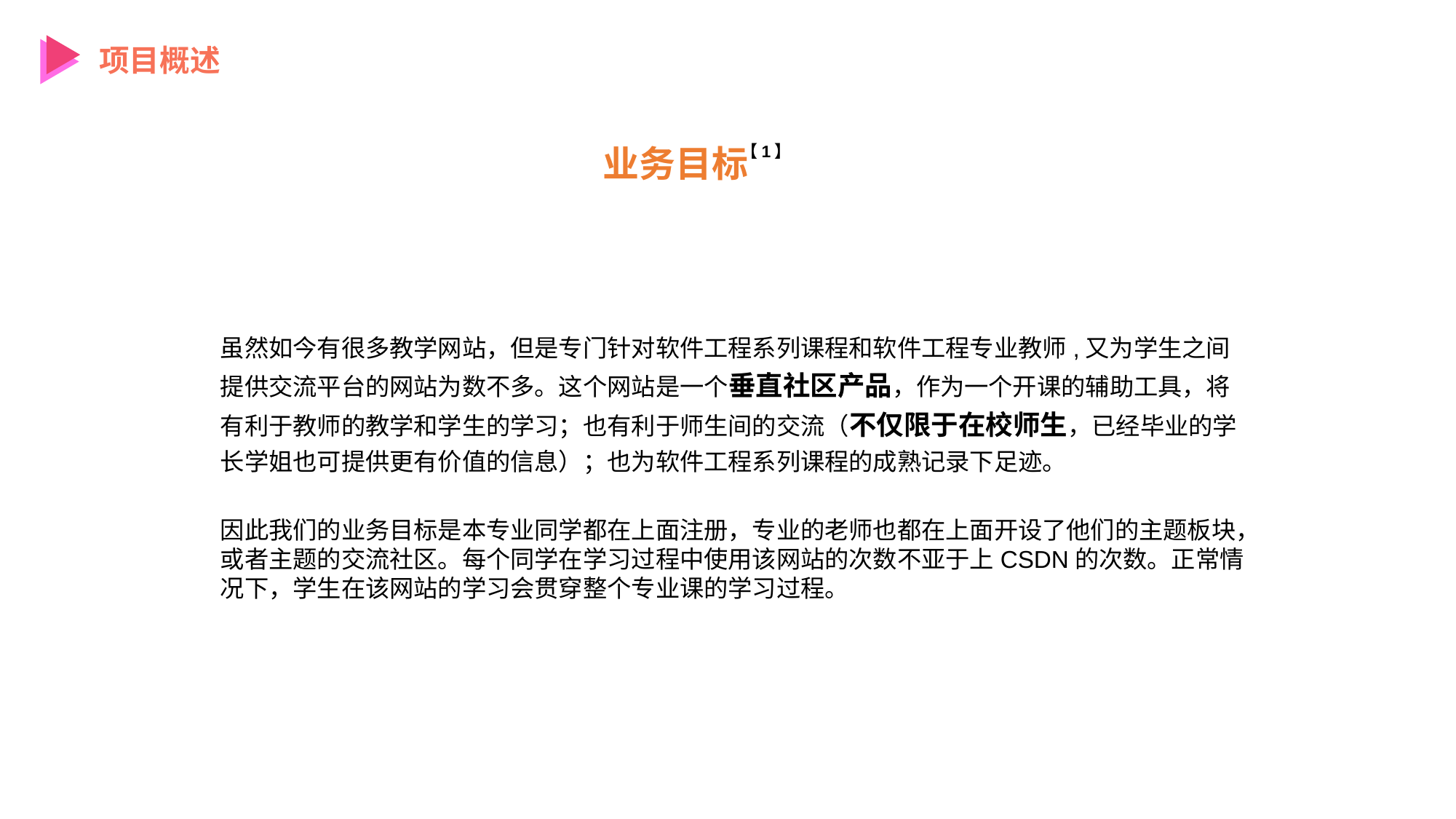

项目概述
业务目标
【1】
虽然如今有很多教学网站，但是专门针对软件工程系列课程和软件工程专业教师,又为学生之间提供交流平台的网站为数不多。这个网站是一个垂直社区产品，作为一个开课的辅助工具，将有利于教师的教学和学生的学习；也有利于师生间的交流（不仅限于在校师生，已经毕业的学长学姐也可提供更有价值的信息）；也为软件工程系列课程的成熟记录下足迹。

因此我们的业务目标是本专业同学都在上面注册，专业的老师也都在上面开设了他们的主题板块，或者主题的交流社区。每个同学在学习过程中使用该网站的次数不亚于上CSDN的次数。正常情况下，学生在该网站的学习会贯穿整个专业课的学习过程。